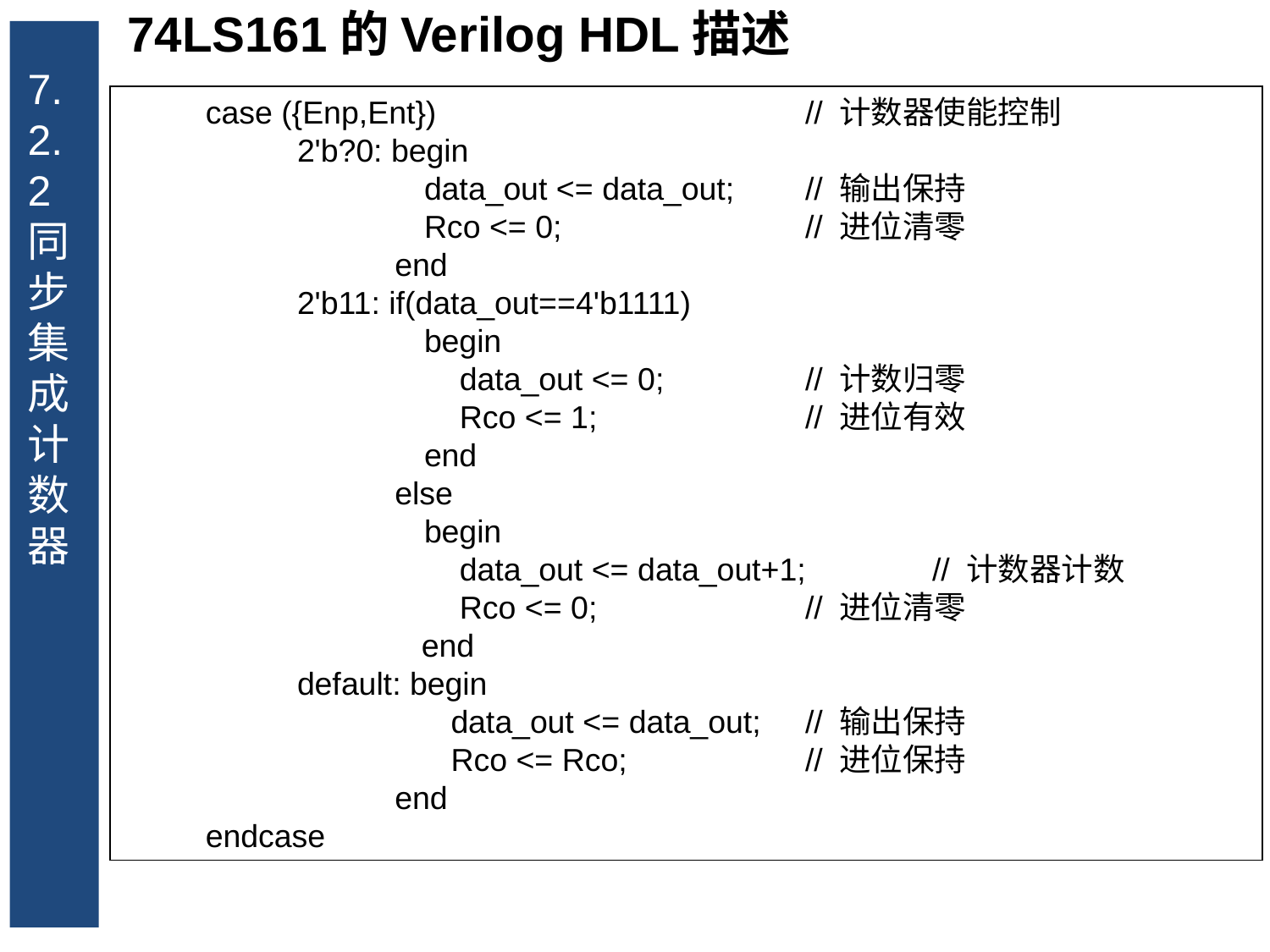

7.2.2  同步集成计数器
74LS161的Verilog HDL描述
	    case ({Enp,Ent}) 			// 计数器使能控制
		2'b?0: begin
			data_out <= data_out; 	// 输出保持
			Rco <= 0; 		// 进位清零
		           end
		2'b11: if(data_out==4'b1111)
	     	           	begin
			    data_out <= 0; 		// 计数归零
			    Rco <= 1; 		// 进位有效
		           	end
		           else
			begin
			    data_out <= data_out+1; 	// 计数器计数
			    Rco <= 0; 		// 进位清零
		              end
		default: begin
			   data_out <= data_out; 	// 输出保持
			   Rco <= Rco; 		// 进位保持
		           end
	    endcase